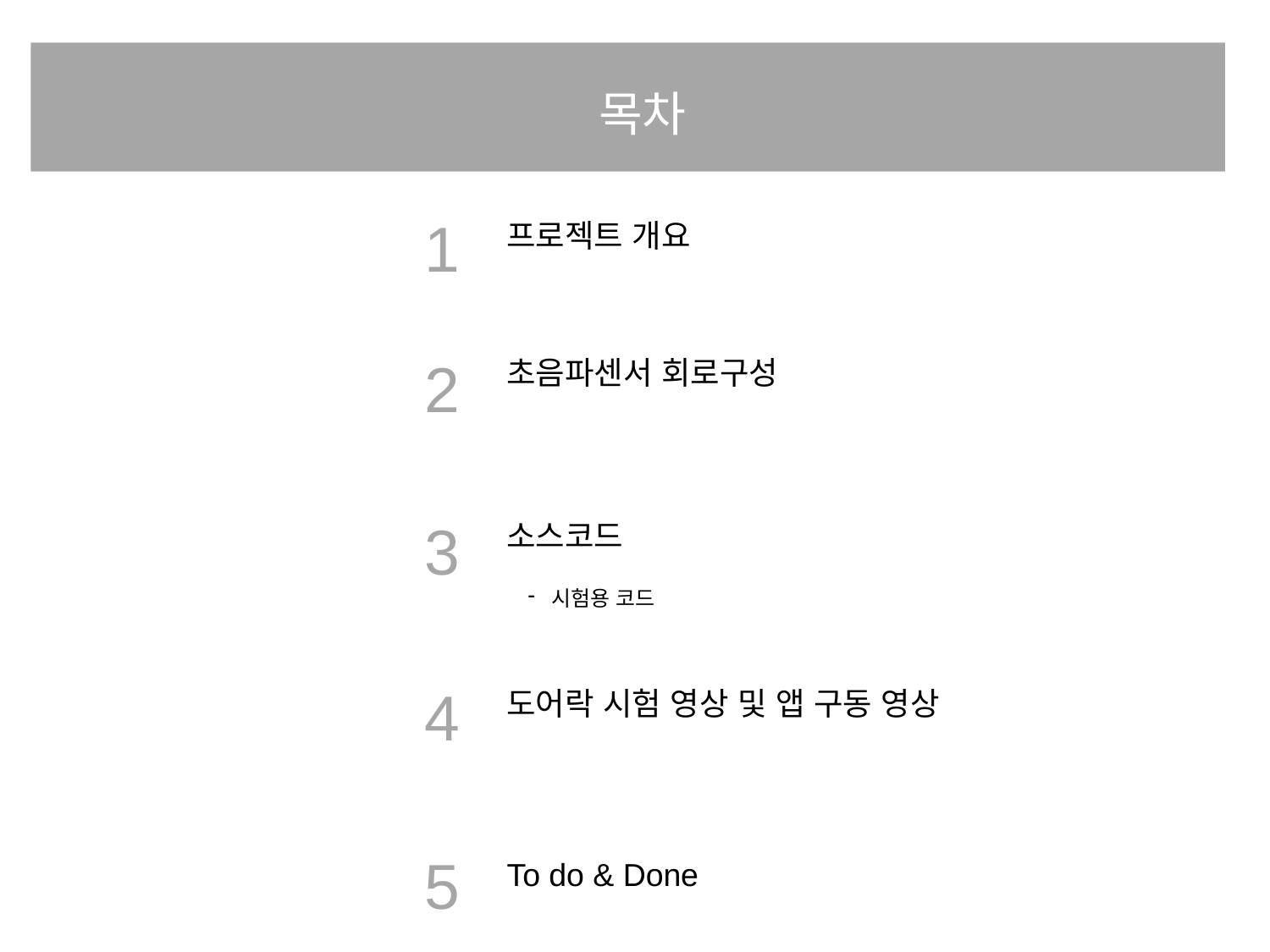

목차
1
프로젝트 개요
2
초음파센서 회로구성
3
소스코드
시험용 코드
4
도어락 시험 영상 및 앱 구동 영상
5
To do & Done